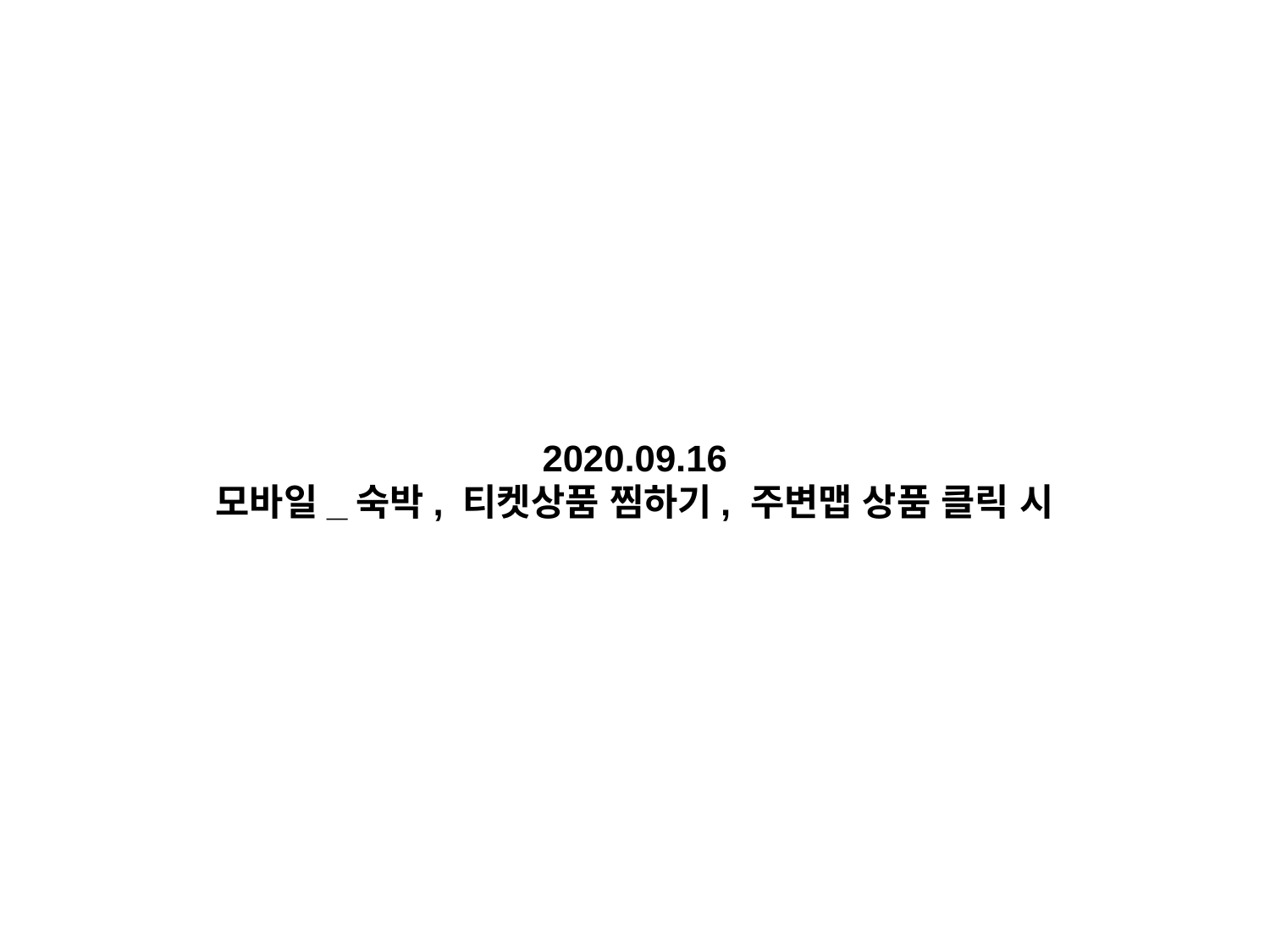

2020.09.16
모바일_숙박, 티켓상품 찜하기, 주변맵 상품 클릭 시